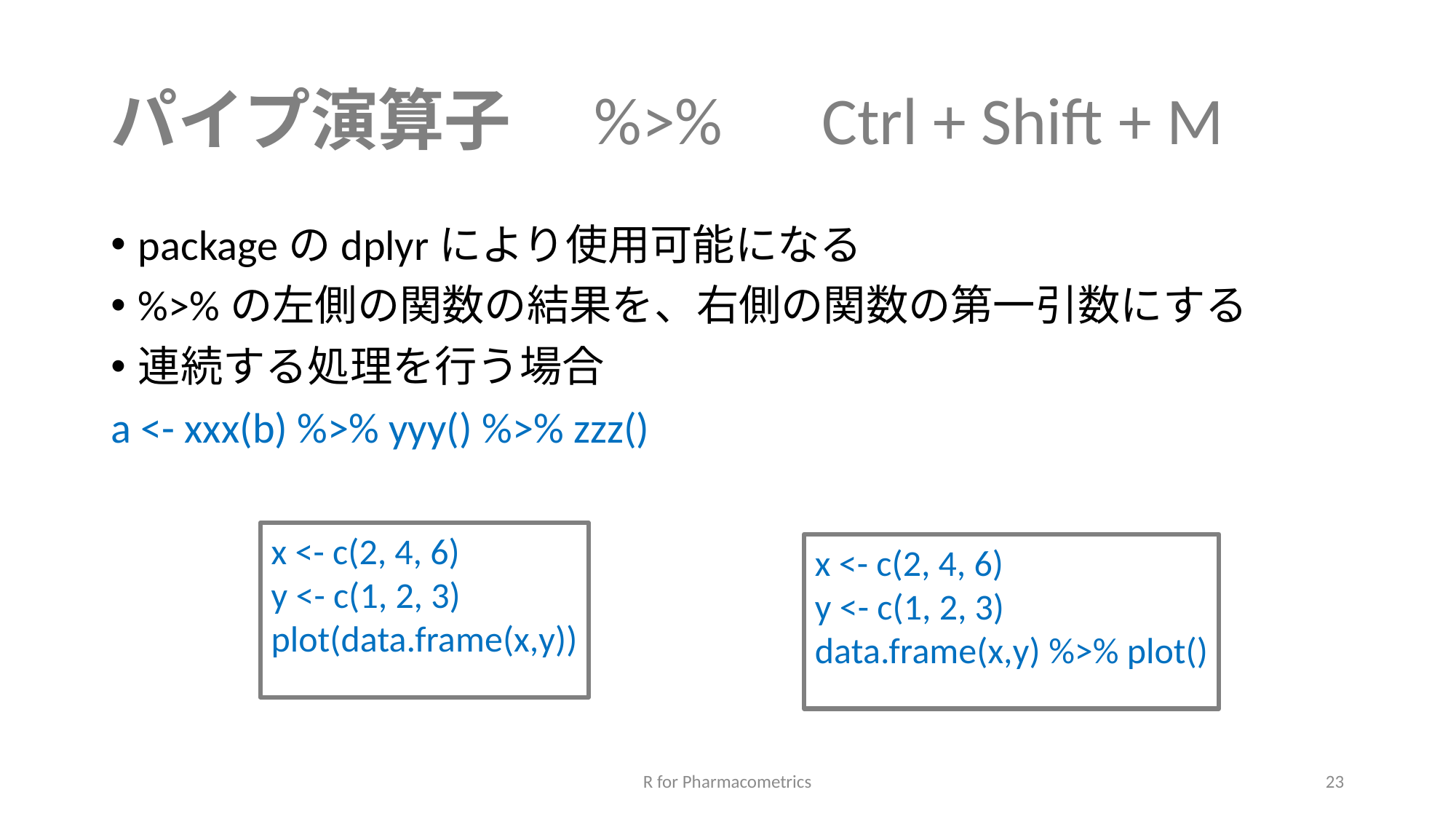

# パイプ演算子　%>%　Ctrl + Shift + M
packageのdplyrにより使用可能になる
%>%の左側の関数の結果を、右側の関数の第一引数にする
連続する処理を行う場合
a <- xxx(b) %>% yyy() %>% zzz()

x <- c(2, 4, 6)
y <- c(1, 2, 3)
plot(data.frame(x,y))

x <- c(2, 4, 6)
y <- c(1, 2, 3)
data.frame(x,y) %>% plot()

R for Pharmacometrics
23